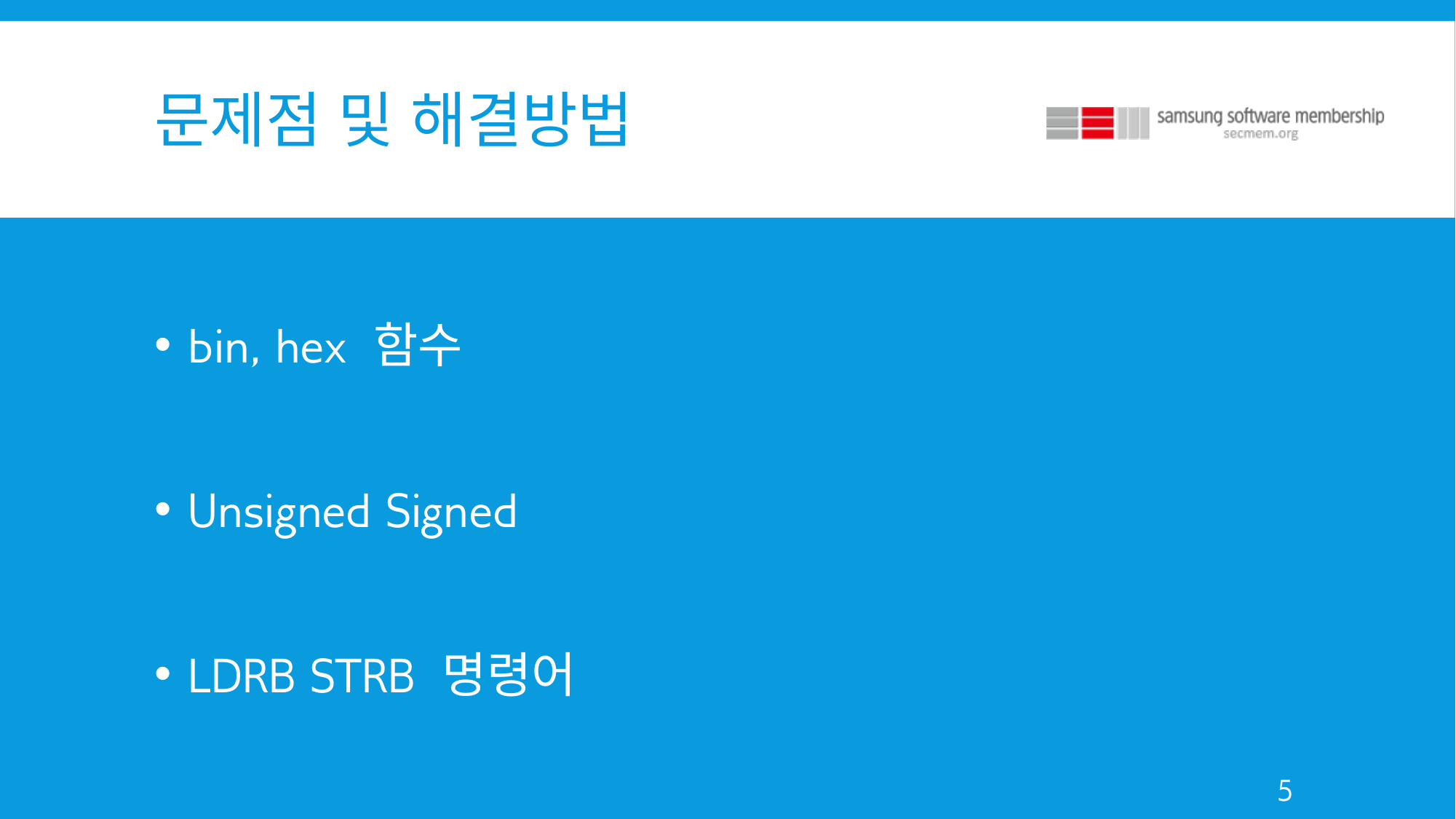

# 문제점 및 해결방법
bin, hex 함수
Unsigned Signed
LDRB STRB 명령어
5